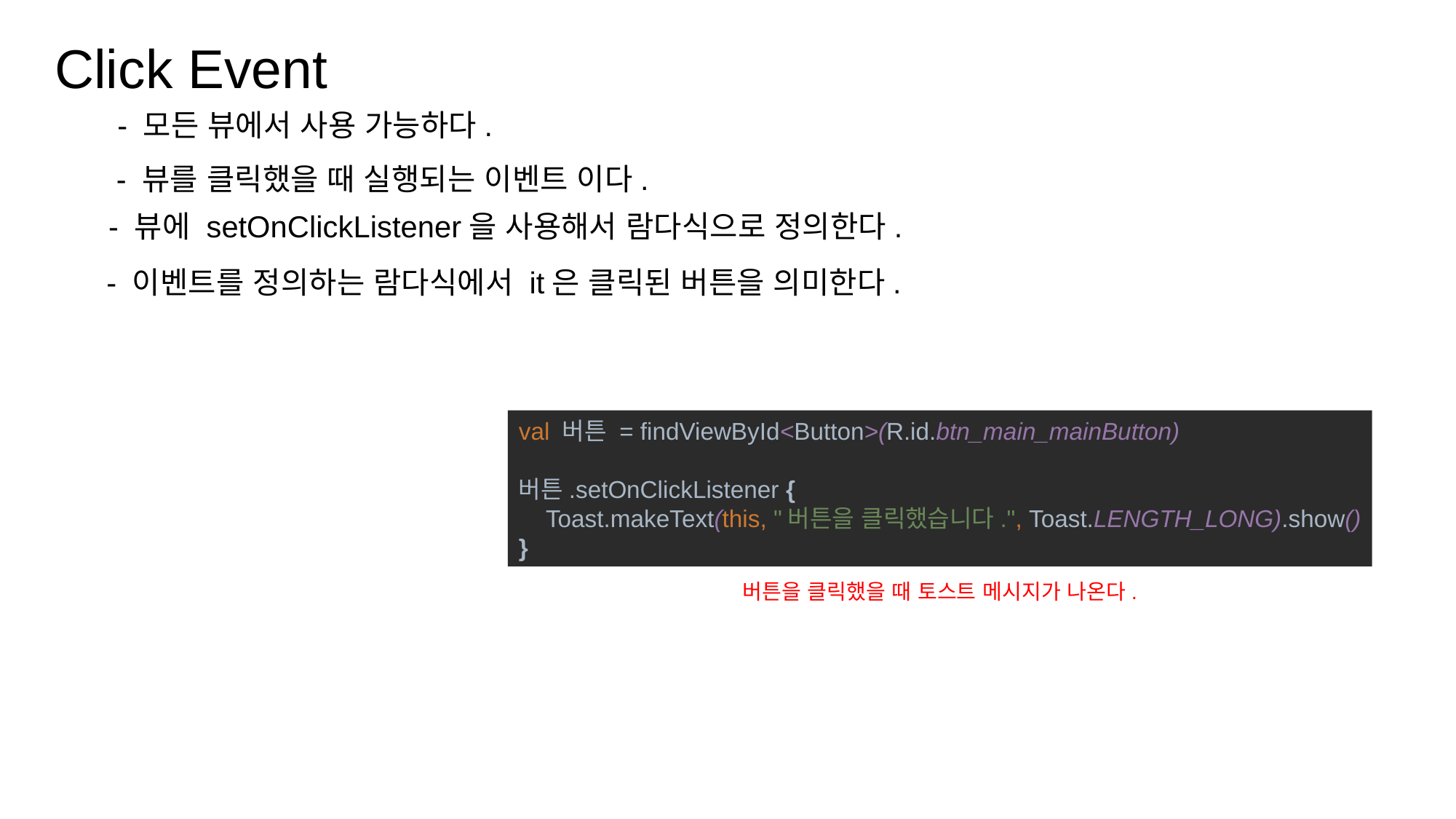

Click Event
나눔스퀘어OTF ExtraBold
- 모든 뷰에서 사용 가능하다.
나눔스퀘어OTF Bold
- 뷰를 클릭했을 때 실행되는 이벤트 이다.
나눔스퀘어OTF
- 뷰에 setOnClickListener을 사용해서 람다식으로 정의한다.
- 이벤트를 정의하는 람다식에서 it은 클릭된 버튼을 의미한다.
나눔스퀘어_ac ExtraBold
나눔스퀘어_ac Bold
나눔스퀘어_ac
val 버튼 = findViewById<Button>(R.id.btn_main_mainButton)
버튼.setOnClickListener {
    Toast.makeText(this, "버튼을 클릭했습니다.", Toast.LENGTH_LONG).show()
}
나눔스퀘어 ExtraBold
나눔스퀘어 Bold
버튼을 클릭했을 때 토스트 메시지가 나온다.
나눔스퀘어
실행 화면
XML
나눔스퀘어 Light
Kotlin